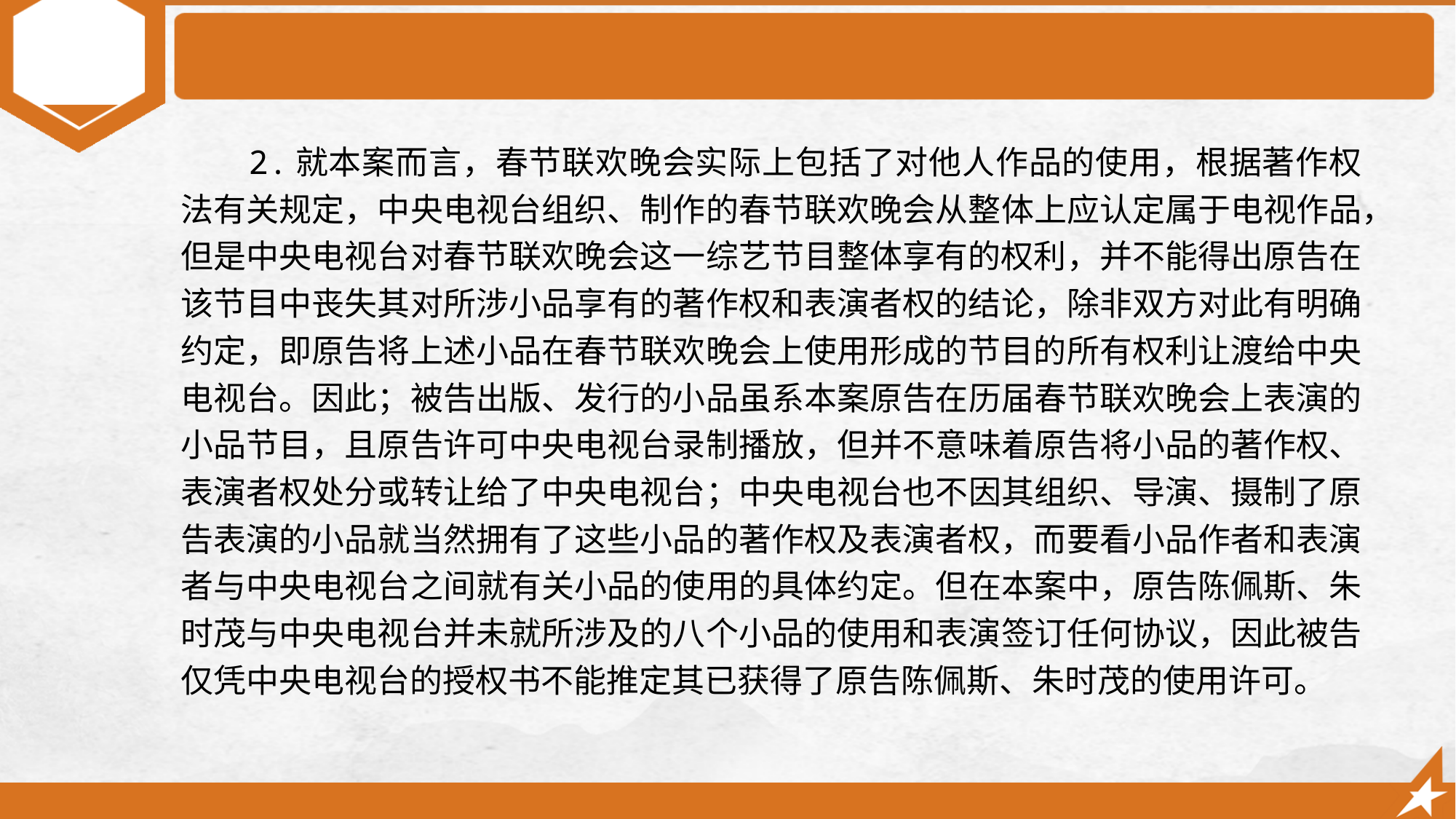

2.就本案而言，春节联欢晚会实际上包括了对他人作品的使用，根据著作权法有关规定，中央电视台组织、制作的春节联欢晚会从整体上应认定属于电视作品，但是中央电视台对春节联欢晚会这一综艺节目整体享有的权利，并不能得出原告在该节目中丧失其对所涉小品享有的著作权和表演者权的结论，除非双方对此有明确约定，即原告将上述小品在春节联欢晚会上使用形成的节目的所有权利让渡给中央电视台。因此；被告出版、发行的小品虽系本案原告在历届春节联欢晚会上表演的小品节目，且原告许可中央电视台录制播放，但并不意味着原告将小品的著作权、表演者权处分或转让给了中央电视台；中央电视台也不因其组织、导演、摄制了原告表演的小品就当然拥有了这些小品的著作权及表演者权，而要看小品作者和表演者与中央电视台之间就有关小品的使用的具体约定。但在本案中，原告陈佩斯、朱时茂与中央电视台并未就所涉及的八个小品的使用和表演签订任何协议，因此被告仅凭中央电视台的授权书不能推定其已获得了原告陈佩斯、朱时茂的使用许可。